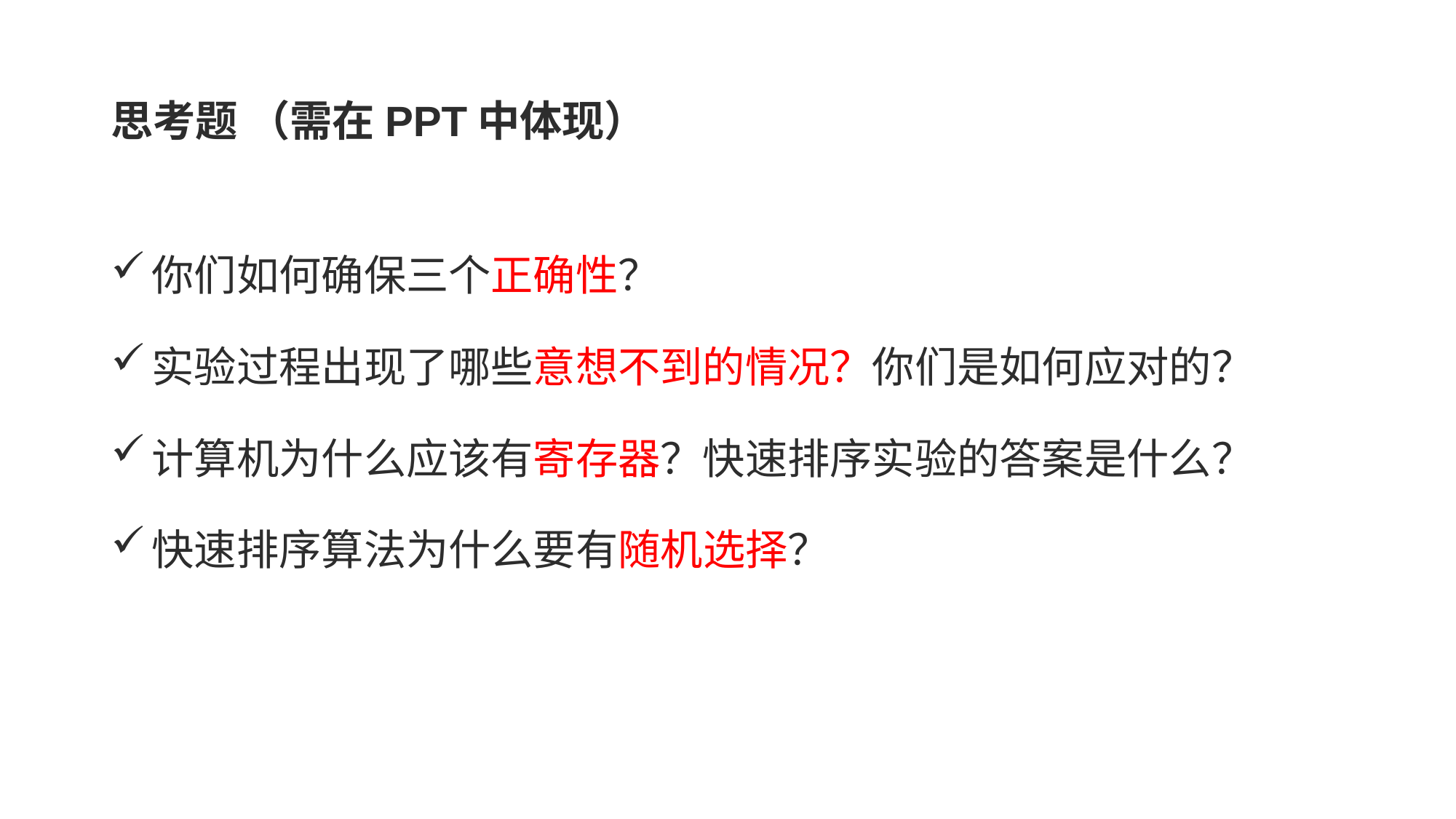

# 思考题 （需在PPT中体现）
你们如何确保三个正确性？
实验过程出现了哪些意想不到的情况？你们是如何应对的？
计算机为什么应该有寄存器？快速排序实验的答案是什么？
快速排序算法为什么要有随机选择？